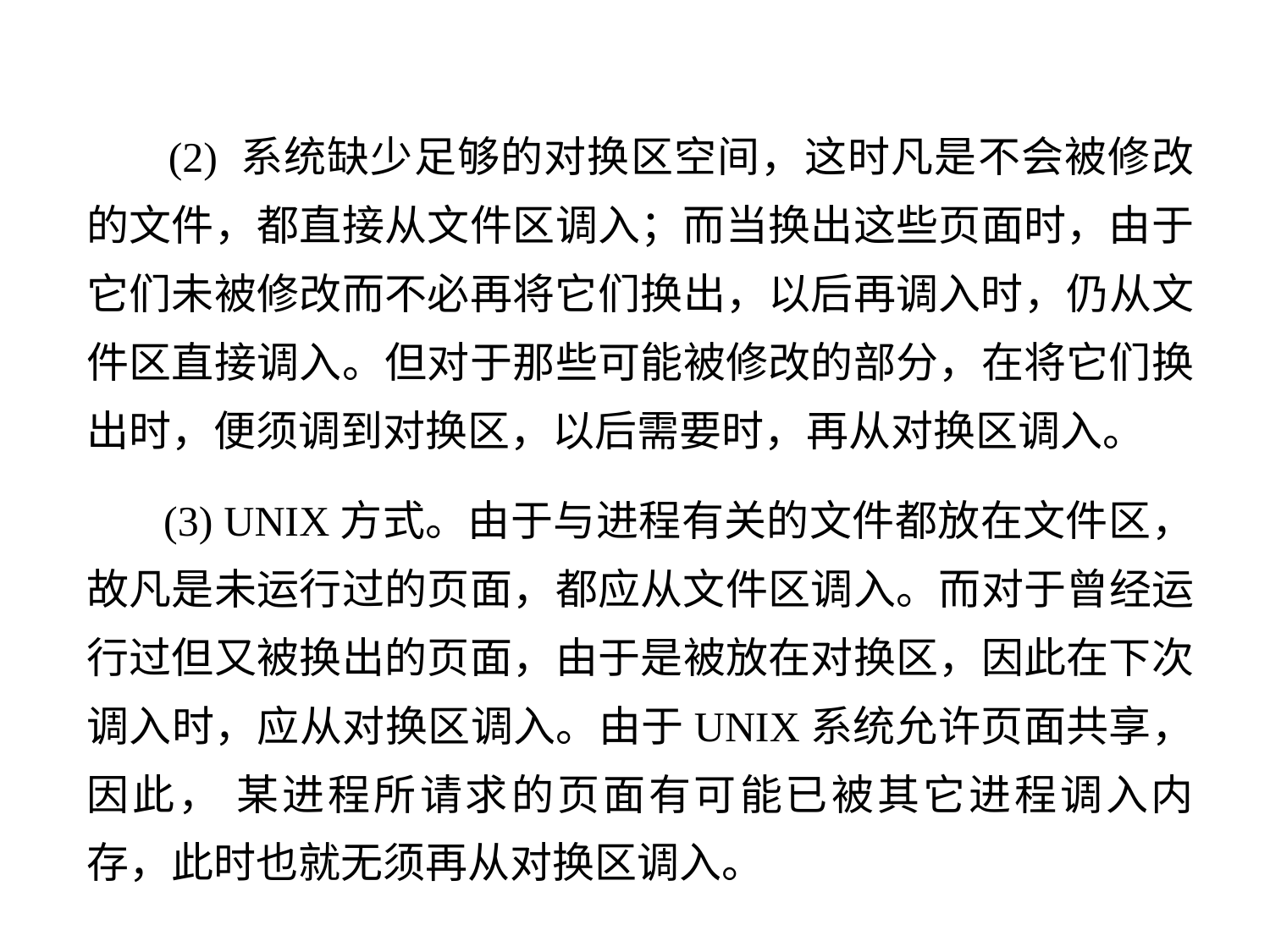

(2) 系统缺少足够的对换区空间，这时凡是不会被修改的文件，都直接从文件区调入；而当换出这些页面时，由于它们未被修改而不必再将它们换出，以后再调入时，仍从文件区直接调入。但对于那些可能被修改的部分，在将它们换出时，便须调到对换区，以后需要时，再从对换区调入。
       (3) UNIX方式。由于与进程有关的文件都放在文件区，故凡是未运行过的页面，都应从文件区调入。而对于曾经运行过但又被换出的页面，由于是被放在对换区，因此在下次调入时，应从对换区调入。由于UNIX系统允许页面共享，因此， 某进程所请求的页面有可能已被其它进程调入内存，此时也就无须再从对换区调入。